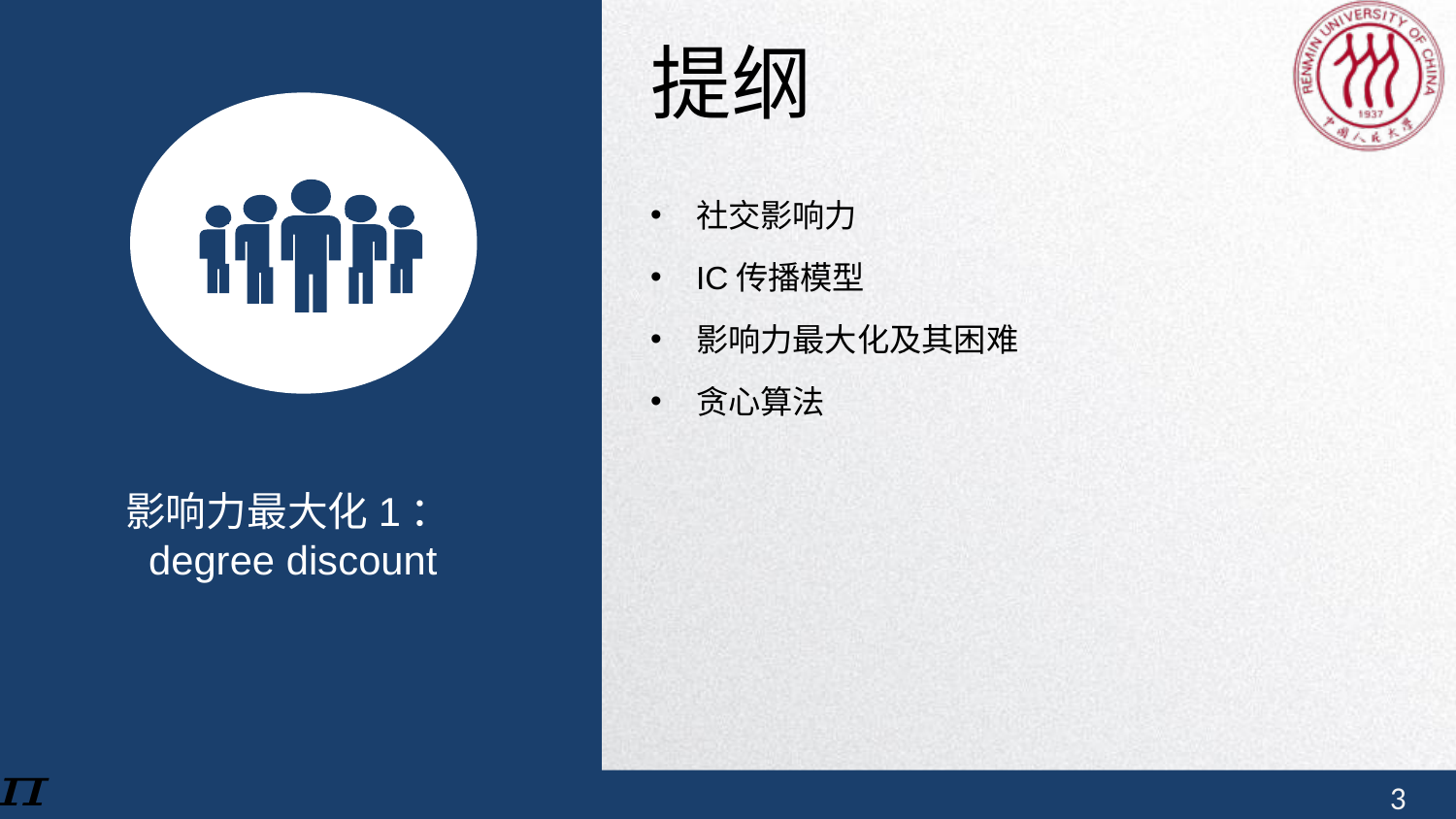

提纲

社交影响力
IC传播模型
影响力最大化及其困难
贪心算法
影响力最大化1：degree discount